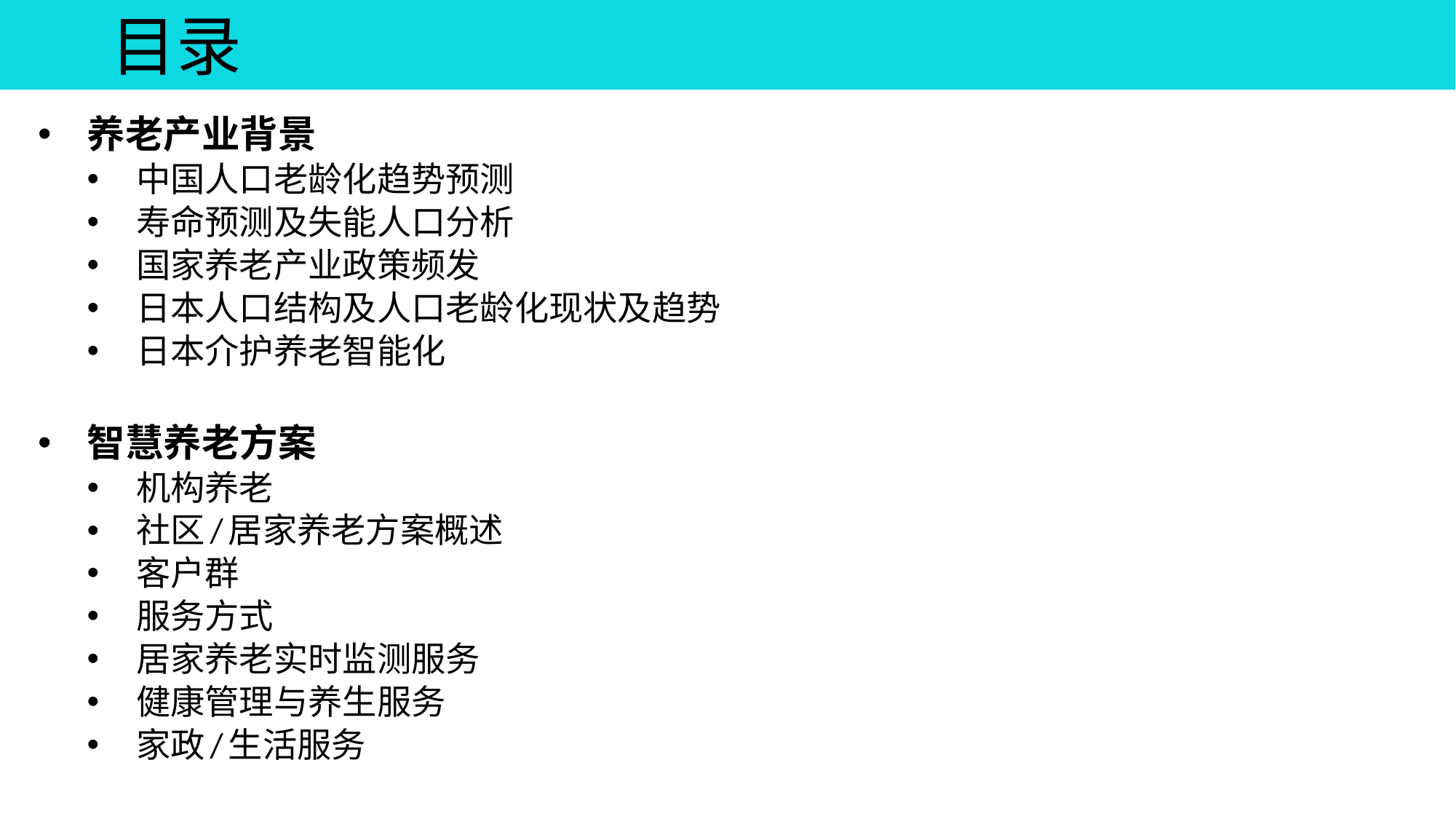

# 目录
养老产业背景
中国人口老龄化趋势预测
寿命预测及失能人口分析
国家养老产业政策频发
日本人口结构及人口老龄化现状及趋势
日本介护养老智能化

智慧养老方案
机构养老
社区/居家养老方案概述
客户群
服务方式
居家养老实时监测服务
健康管理与养生服务
家政/生活服务